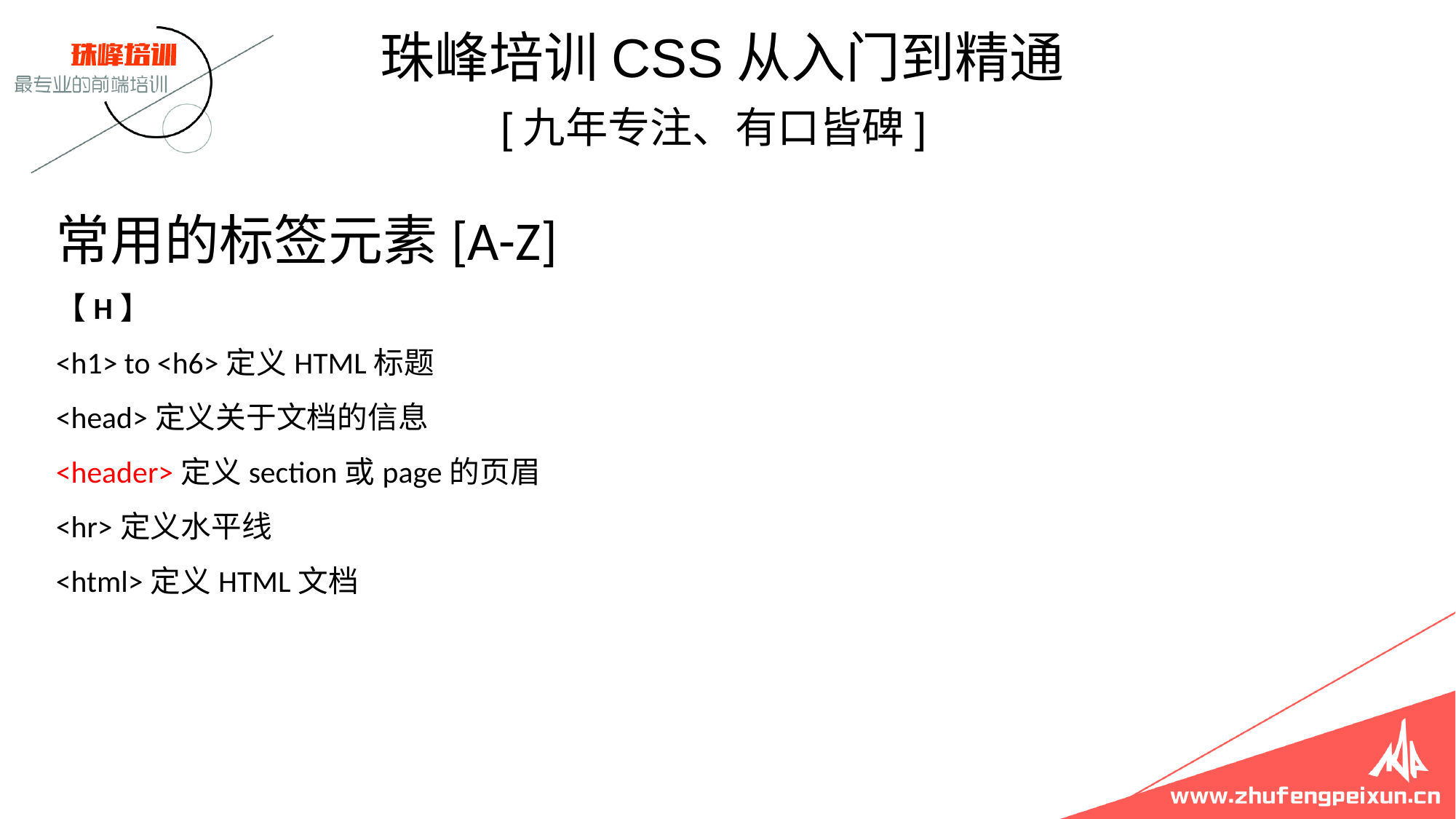

珠峰培训CSS从入门到精通
        [九年专注、有口皆碑]
# 常用的标签元素[A-Z] 【H】 <h1> to <h6>定义HTML标题 <head>定义关于文档的信息 <header>定义section或page的页眉 <hr>定义水平线 <html>定义HTML文档